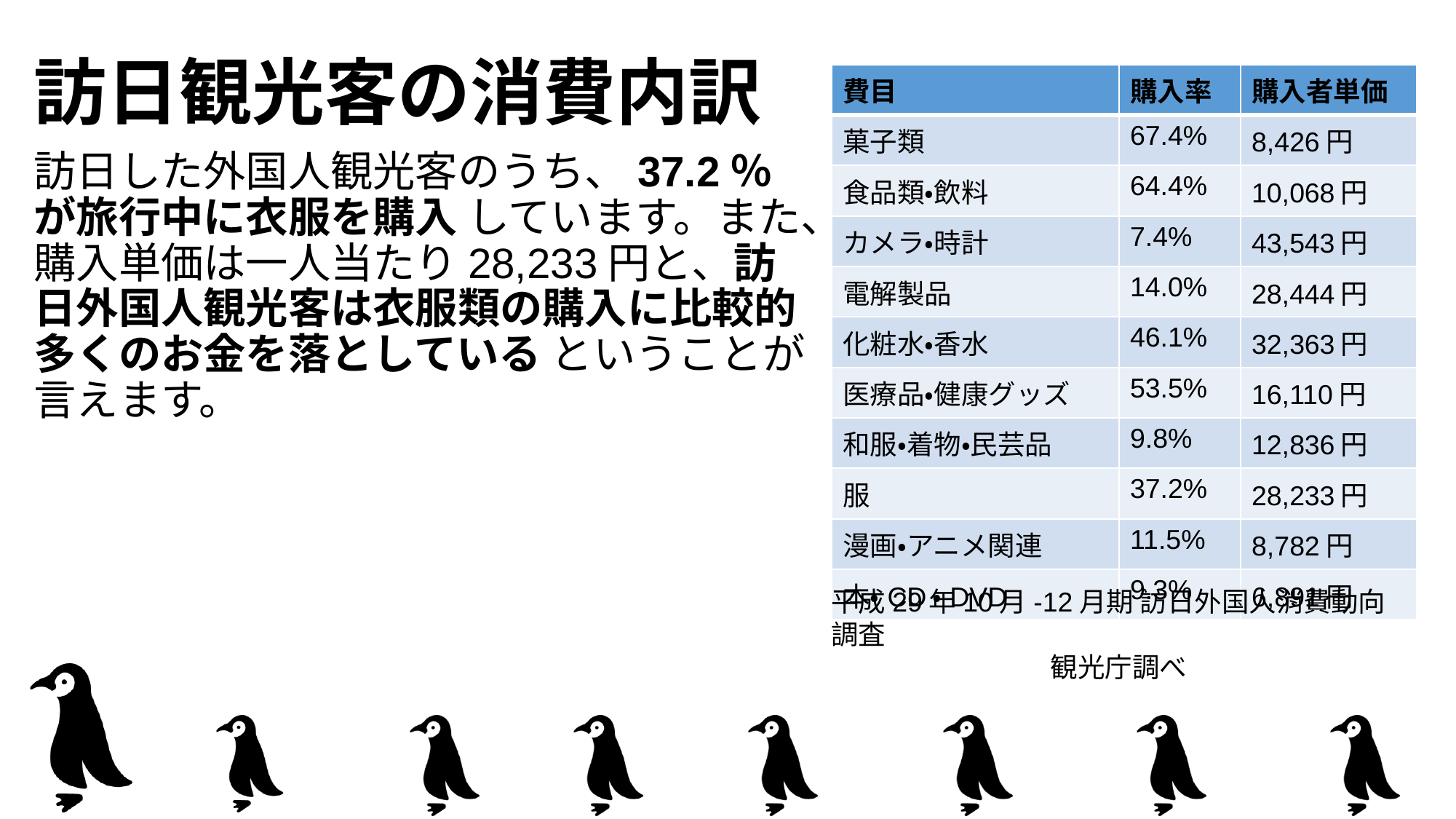

訪日観光客の消費内訳
訪日した外国人観光客のうち、37.2％が旅行中に衣服を購入 しています。また、購入単価は一人当たり28,233円と、訪日外国人観光客は衣服類の購入に比較的多くのお金を落としている ということが言えます。
| 費目 | 購入率 | 購入者単価 |
| --- | --- | --- |
| 菓子類 | 67.4% | 8,426円 |
| 食品類・飲料 | 64.4% | 10,068円 |
| カメラ・時計 | 7.4% | 43,543円 |
| 電解製品 | 14.0% | 28,444円 |
| 化粧水・香水 | 46.1% | 32,363円 |
| 医療品・健康グッズ | 53.5% | 16,110円 |
| 和服・着物・民芸品 | 9.8% | 12,836円 |
| 服 | 37.2% | 28,233円 |
| 漫画・アニメ関連 | 11.5% | 8,782円 |
| 本・CD・DVD | 9.3% | 6,891円 |
平成29年10月-12月期 訪日外国人消費動向調査
観光庁調べ